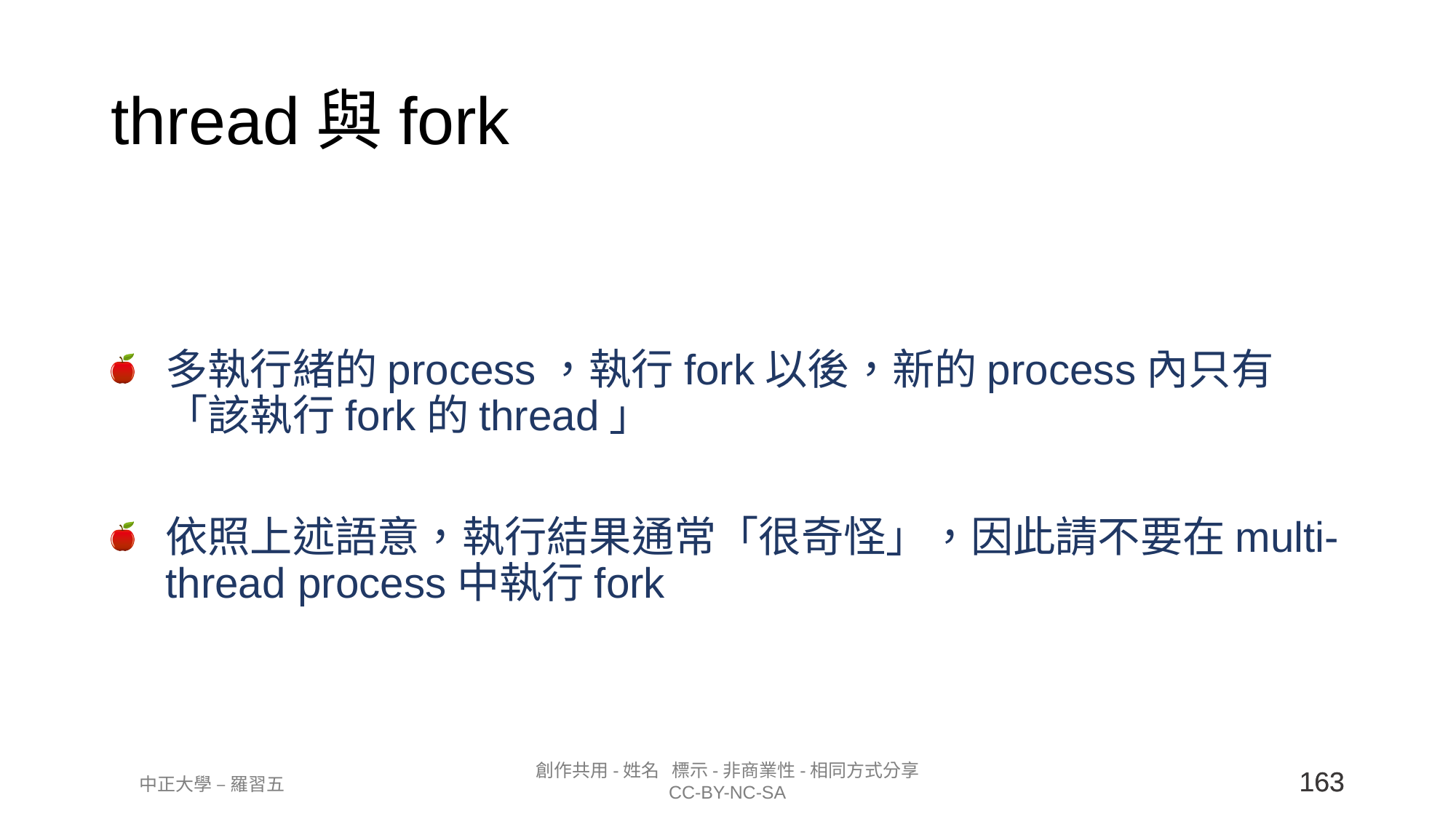

# thread與fork
多執行緒的process，執行fork以後，新的process內只有「該執行fork的thread」

依照上述語意，執行結果通常「很奇怪」，因此請不要在multi-thread process中執行fork